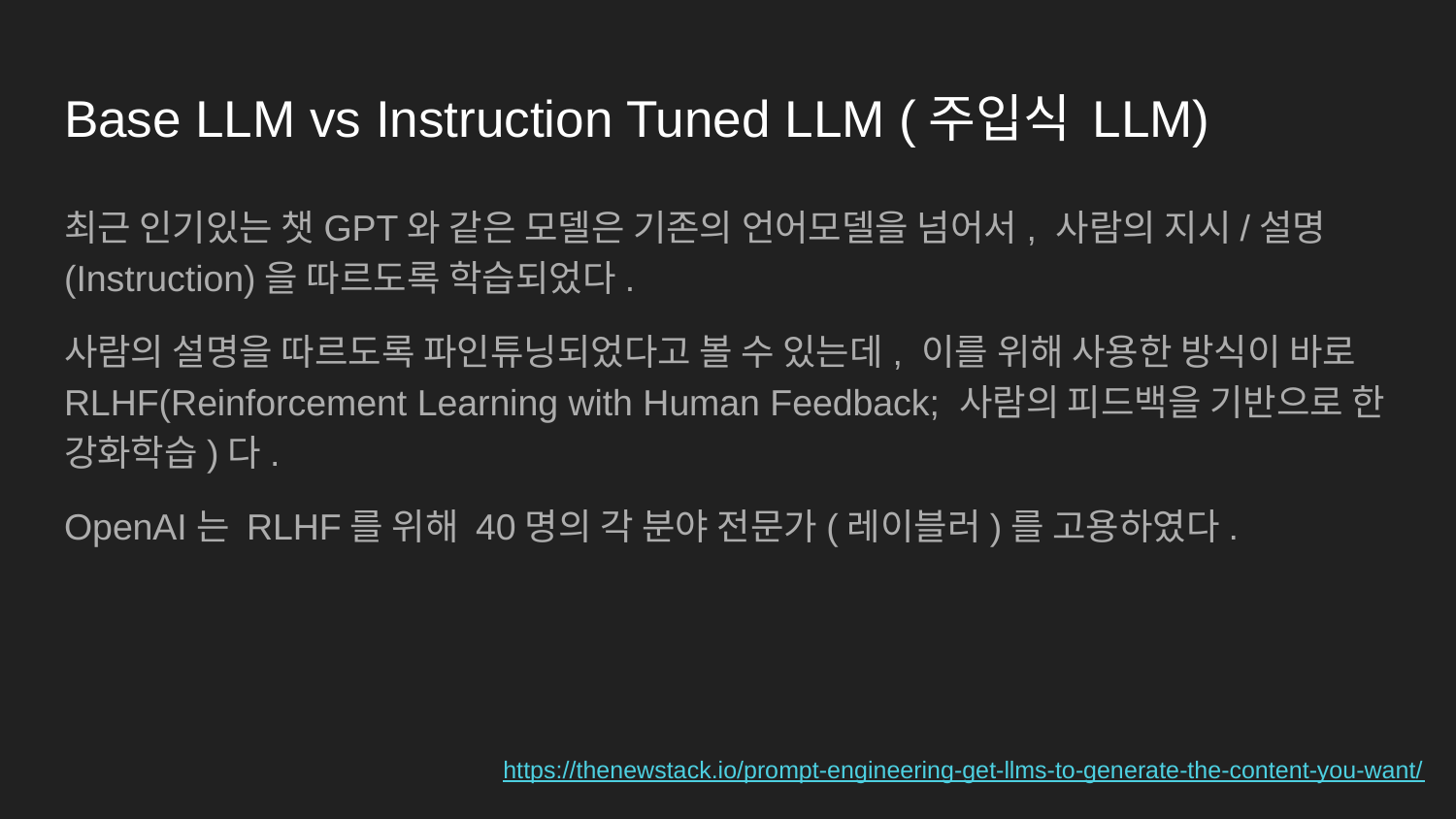

# Base LLM vs Instruction Tuned LLM (주입식 LLM)
최근 인기있는 챗GPT와 같은 모델은 기존의 언어모델을 넘어서, 사람의 지시/설명(Instruction)을 따르도록 학습되었다.
사람의 설명을 따르도록 파인튜닝되었다고 볼 수 있는데, 이를 위해 사용한 방식이 바로 RLHF(Reinforcement Learning with Human Feedback; 사람의 피드백을 기반으로 한 강화학습)다.
OpenAI는 RLHF를 위해 40명의 각 분야 전문가(레이블러)를 고용하였다.
https://thenewstack.io/prompt-engineering-get-llms-to-generate-the-content-you-want/